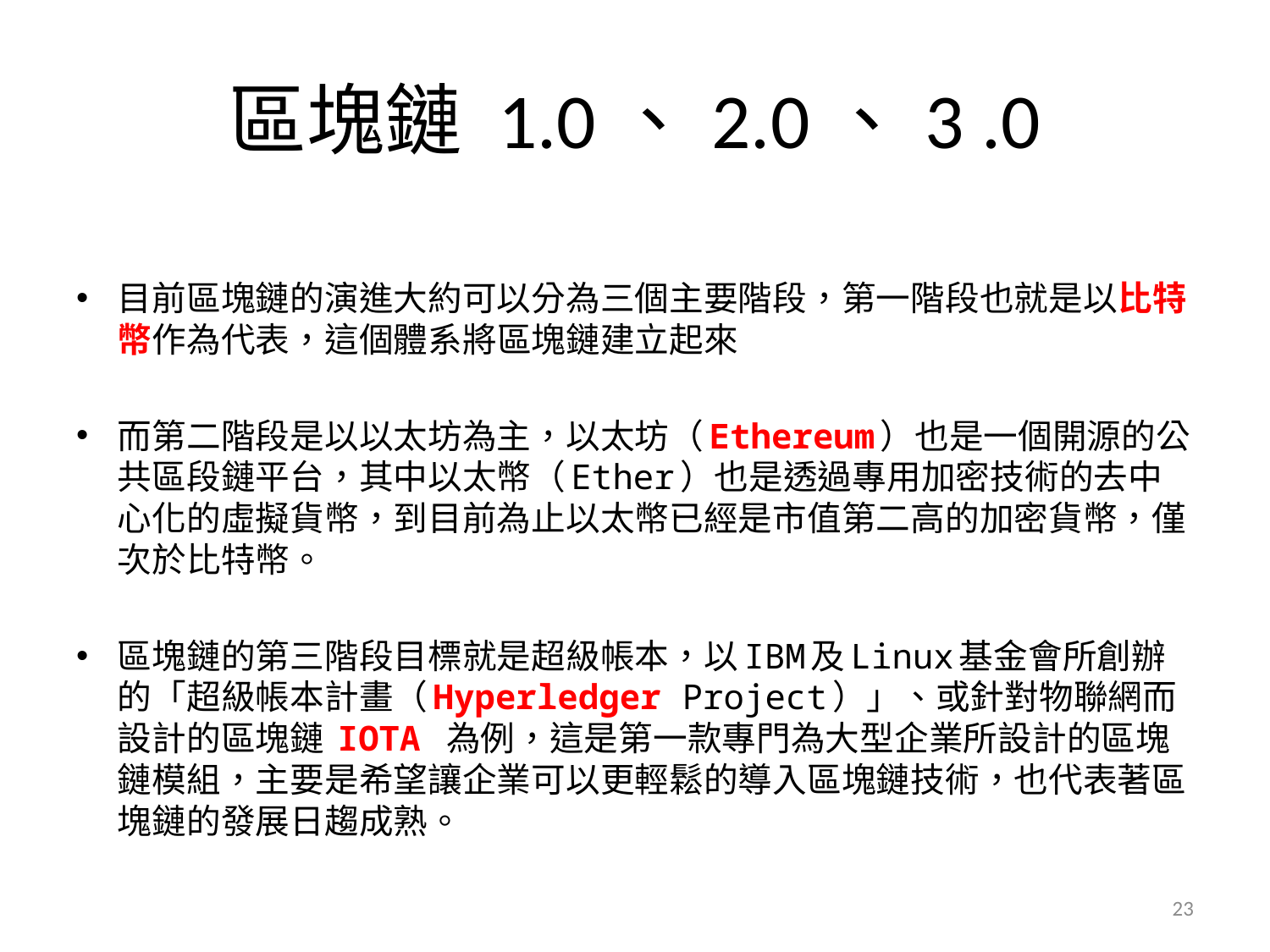

# 區塊鏈 1.0、2.0、3 .0

目前區塊鏈的演進大約可以分為三個主要階段，第一階段也就是以比特幣作為代表，這個體系將區塊鏈建立起來

而第二階段是以以太坊為主，以太坊（Ethereum）也是一個開源的公共區段鏈平台，其中以太幣（Ether）也是透過專用加密技術的去中心化的虛擬貨幣，到目前為止以太幣已經是市值第二高的加密貨幣，僅次於比特幣。

區塊鏈的第三階段目標就是超級帳本，以IBM及Linux基金會所創辦的「超級帳本計畫（Hyperledger Project）」、或針對物聯網而設計的區塊鏈 IOTA 為例，這是第一款專門為大型企業所設計的區塊鏈模組，主要是希望讓企業可以更輕鬆的導入區塊鏈技術，也代表著區塊鏈的發展日趨成熟。
23